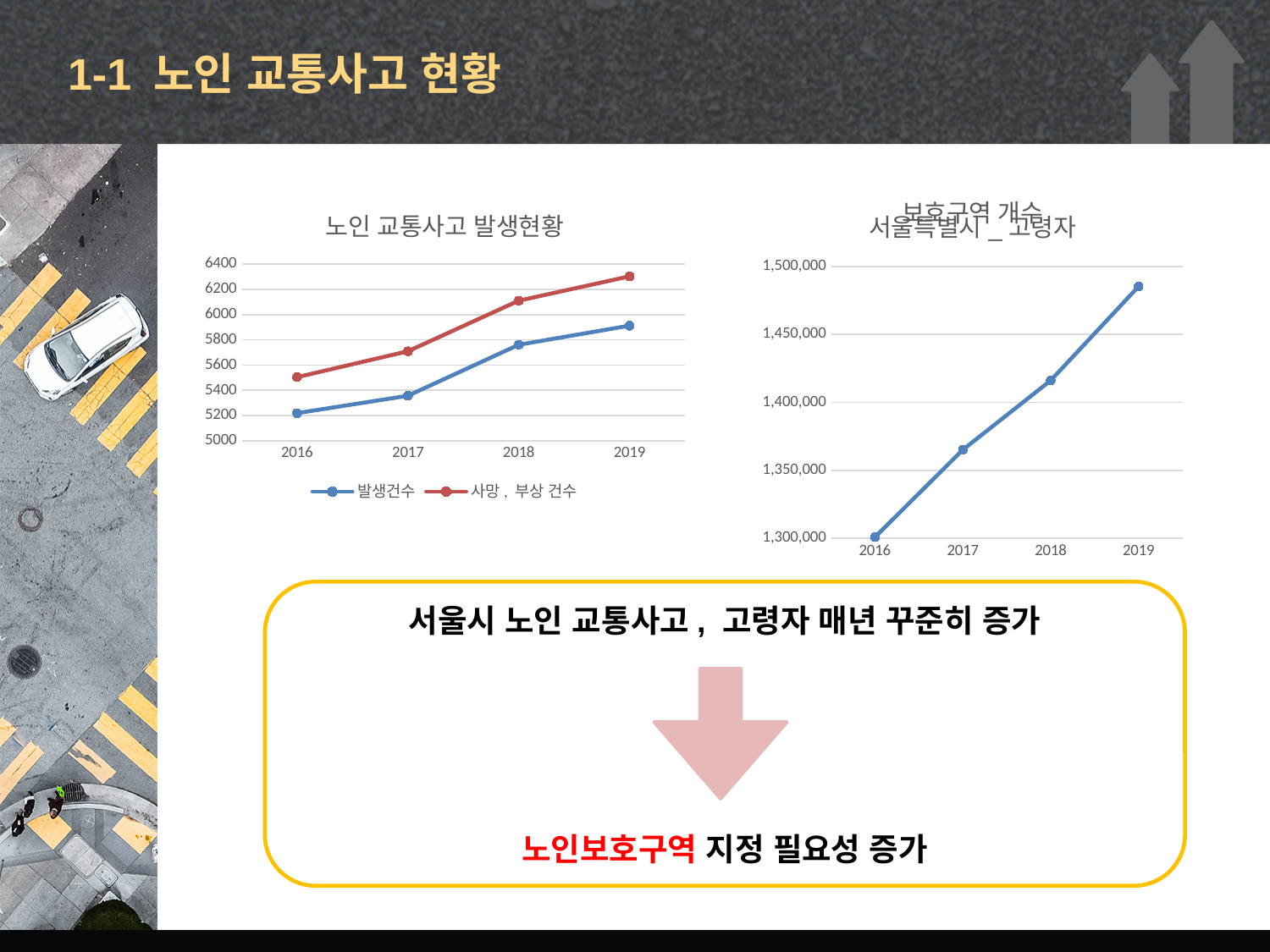

# 1-1 노인 교통사고 현황

### Chart: 보호구역 개수

| Category |
|---|

### Chart: 노인 교통사고 발생현황

| Category | 발생건수 | 사망, 부상 건수 |
|---|---|---|
| 2016 | 5219.0 | 5504.0 |
| 2017 | 5357.0 | 5709.0 |
| 2018 | 5761.0 | 6110.0 |
| 2019 | 5912.0 | 6303.0 |

### Chart: 서울특별시_고령자

| Category | 서울특별시_고령자 |
|---|---|
| 2016 | 1300877.0 |
| 2017 | 1365126.0 |
| 2018 | 1416131.0 |
| 2019 | 1485272.0 |
서울시 노인 교통사고, 고령자 매년 꾸준히 증가

노인보호구역 지정 필요성 증가